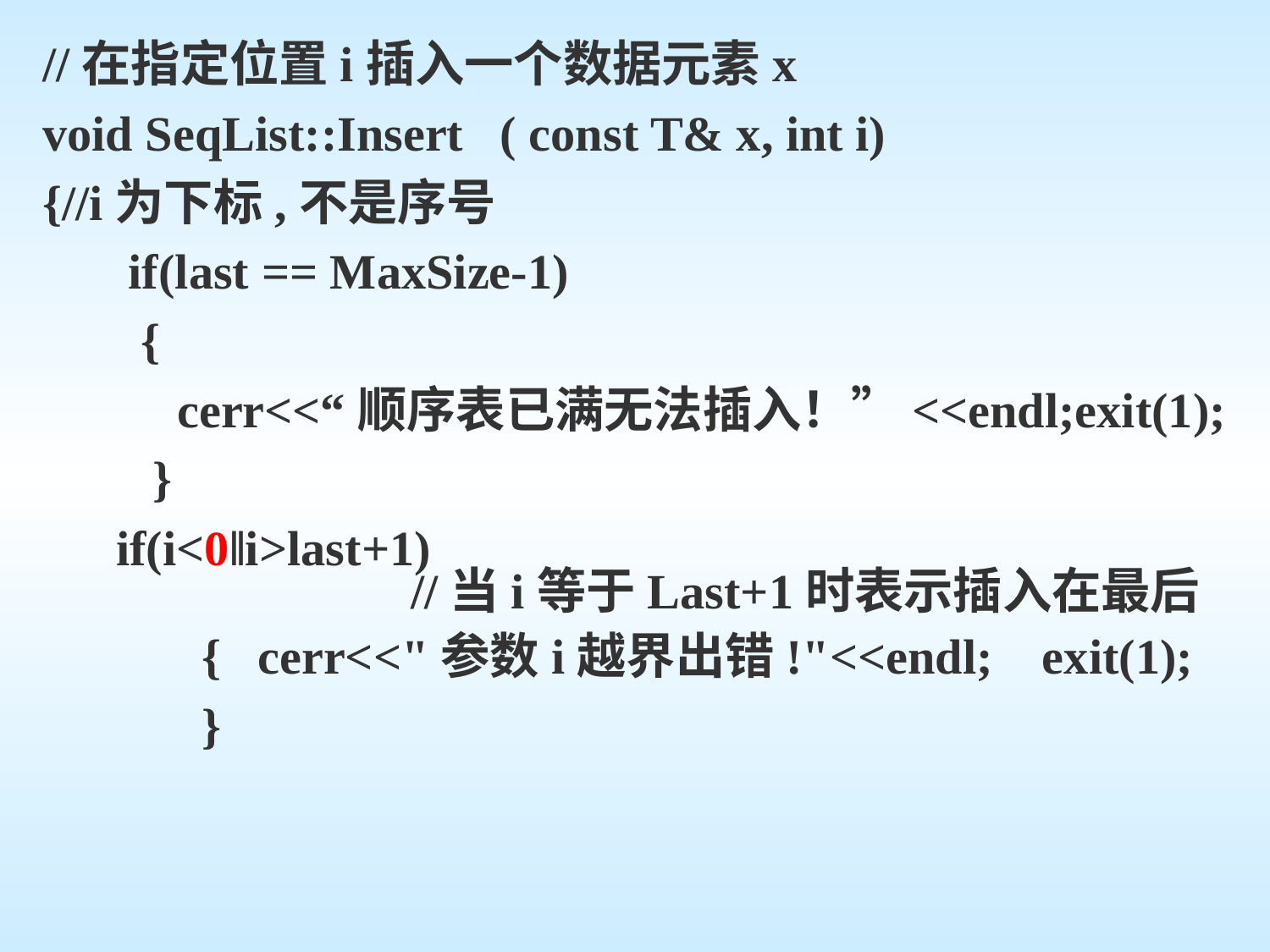

//在指定位置i插入一个数据元素x
void SeqList::Insert   ( const T& x, int i)
{//i为下标,不是序号
       if(last == MaxSize-1)
        {
           cerr<<“顺序表已满无法插入！”<<endl;exit(1);
         }
      if(i<0‖i>last+1)
                              //当i等于Last+1时表示插入在最后
             {   cerr<<"参数i越界出错!"<<endl;    exit(1);
             }